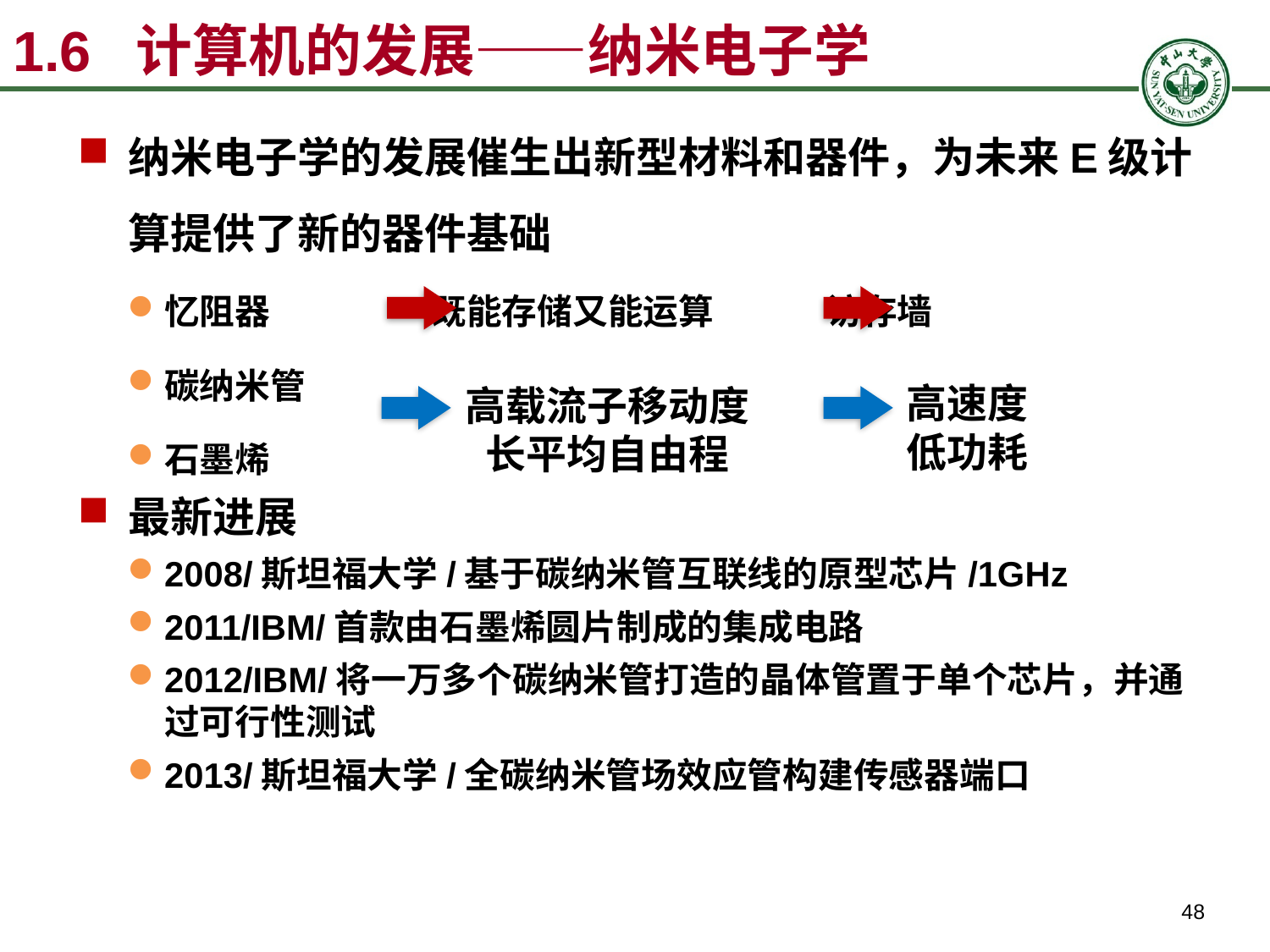

1.6  计算机的发展——纳米电子学
纳米电子学的发展催生出新型材料和器件，为未来E级计算提供了新的器件基础
忆阻器                    既能存储又能运算              访存墙
碳纳米管
石墨烯
最新进展
2008/斯坦福大学/基于碳纳米管互联线的原型芯片/1GHz
2011/IBM/首款由石墨烯圆片制成的集成电路
2012/IBM/将一万多个碳纳米管打造的晶体管置于单个芯片，并通过可行性测试
2013/斯坦福大学/全碳纳米管场效应管构建传感器端口

高速度
低功耗

高载流子移动度
长平均自由程